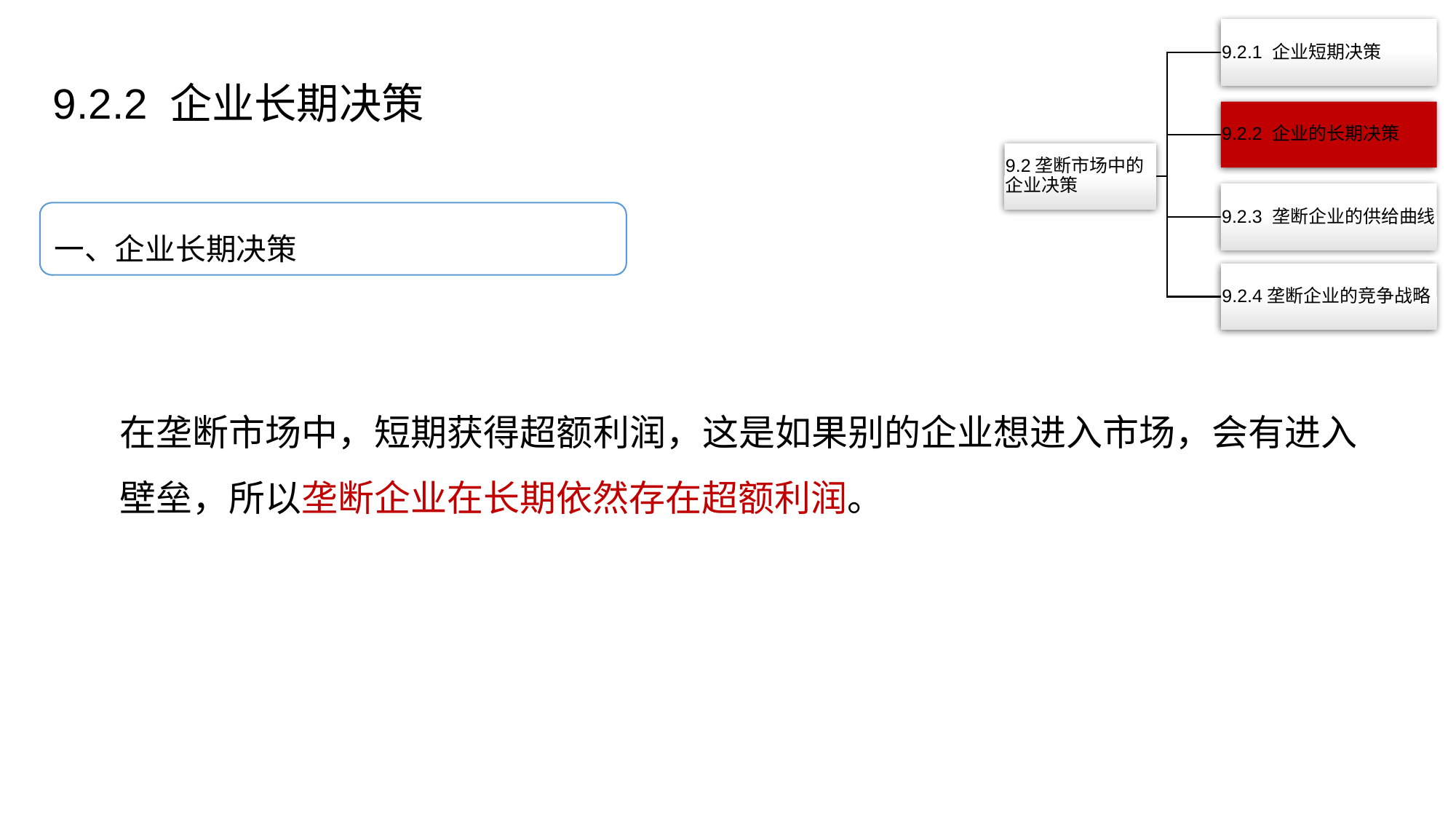

9.2垄断市场中的企业决策
9.2.1 企业短期决策
9.2.2 企业的长期决策
9.2.3 垄断企业的供给曲线
9.2.4垄断企业的竞争战略
9.2.2 企业长期决策
一、企业长期决策
在垄断市场中，短期获得超额利润，这是如果别的企业想进入市场，会有进入壁垒，所以垄断企业在长期依然存在超额利润。